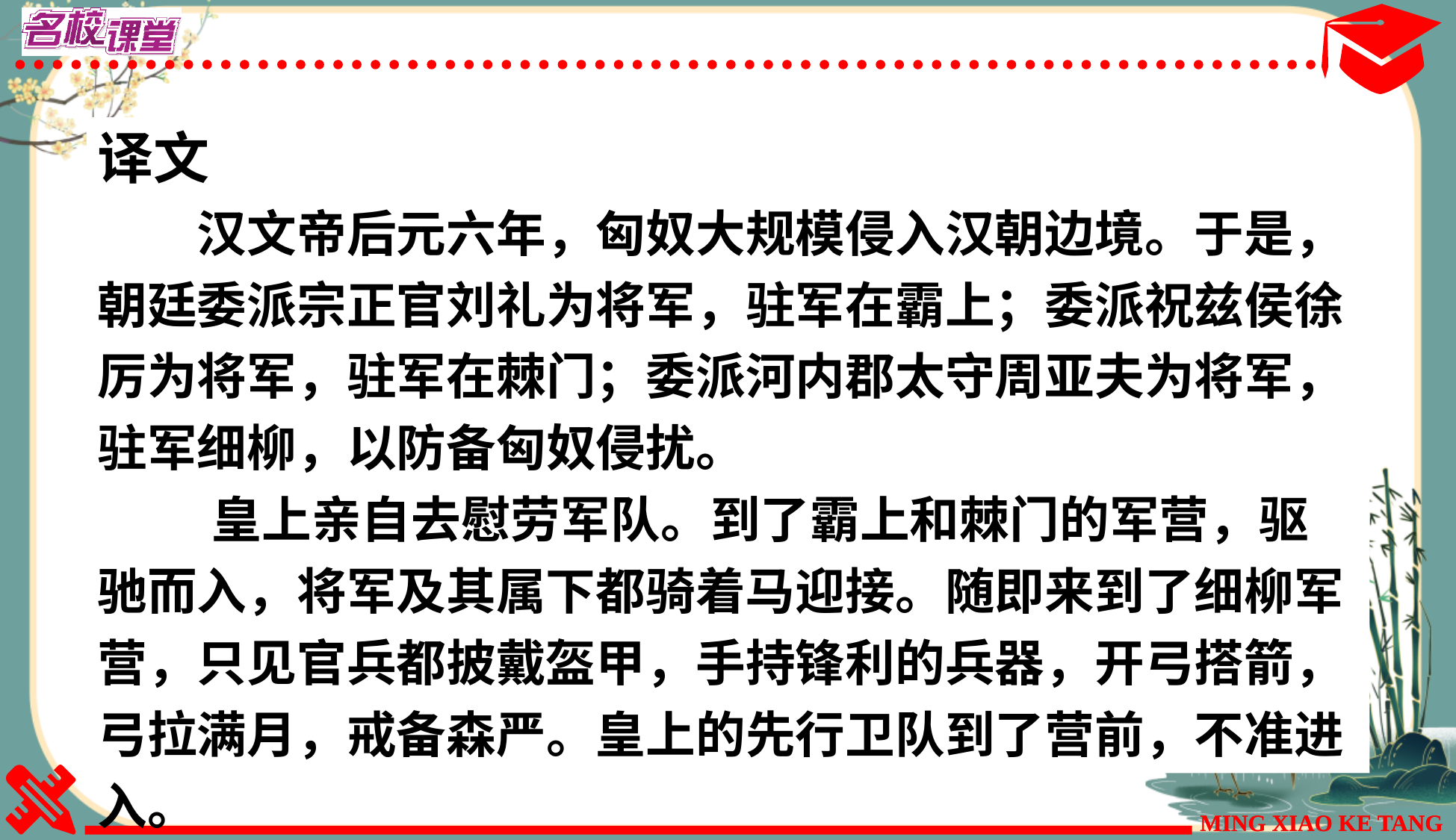

译文
　　汉文帝后元六年，匈奴大规模侵入汉朝边境。于是，朝廷委派宗正官刘礼为将军，驻军在霸上；委派祝兹侯徐厉为将军，驻军在棘门；委派河内郡太守周亚夫为将军，驻军细柳，以防备匈奴侵扰。
         皇上亲自去慰劳军队。到了霸上和棘门的军营，驱驰而入，将军及其属下都骑着马迎接。随即来到了细柳军营，只见官兵都披戴盔甲，手持锋利的兵器，开弓搭箭，弓拉满月，戒备森严。皇上的先行卫队到了营前，不准进入。